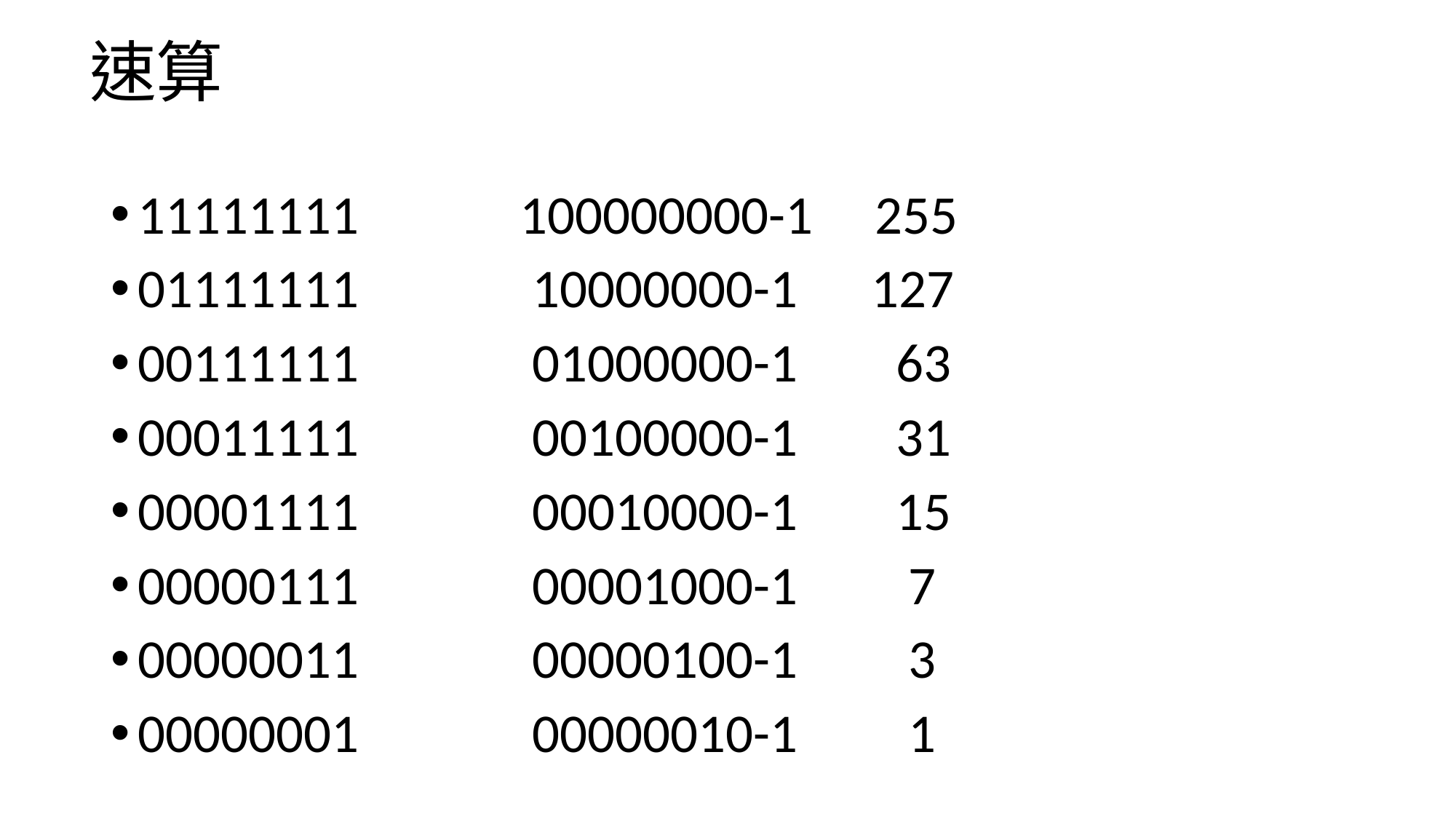

# 速算
11111111             100000000-1     255
01111111              10000000-1      127
00111111              01000000-1        63
00011111              00100000-1        31
00001111              00010000-1        15
00000111              00001000-1         7
00000011              00000100-1         3
00000001              00000010-1         1